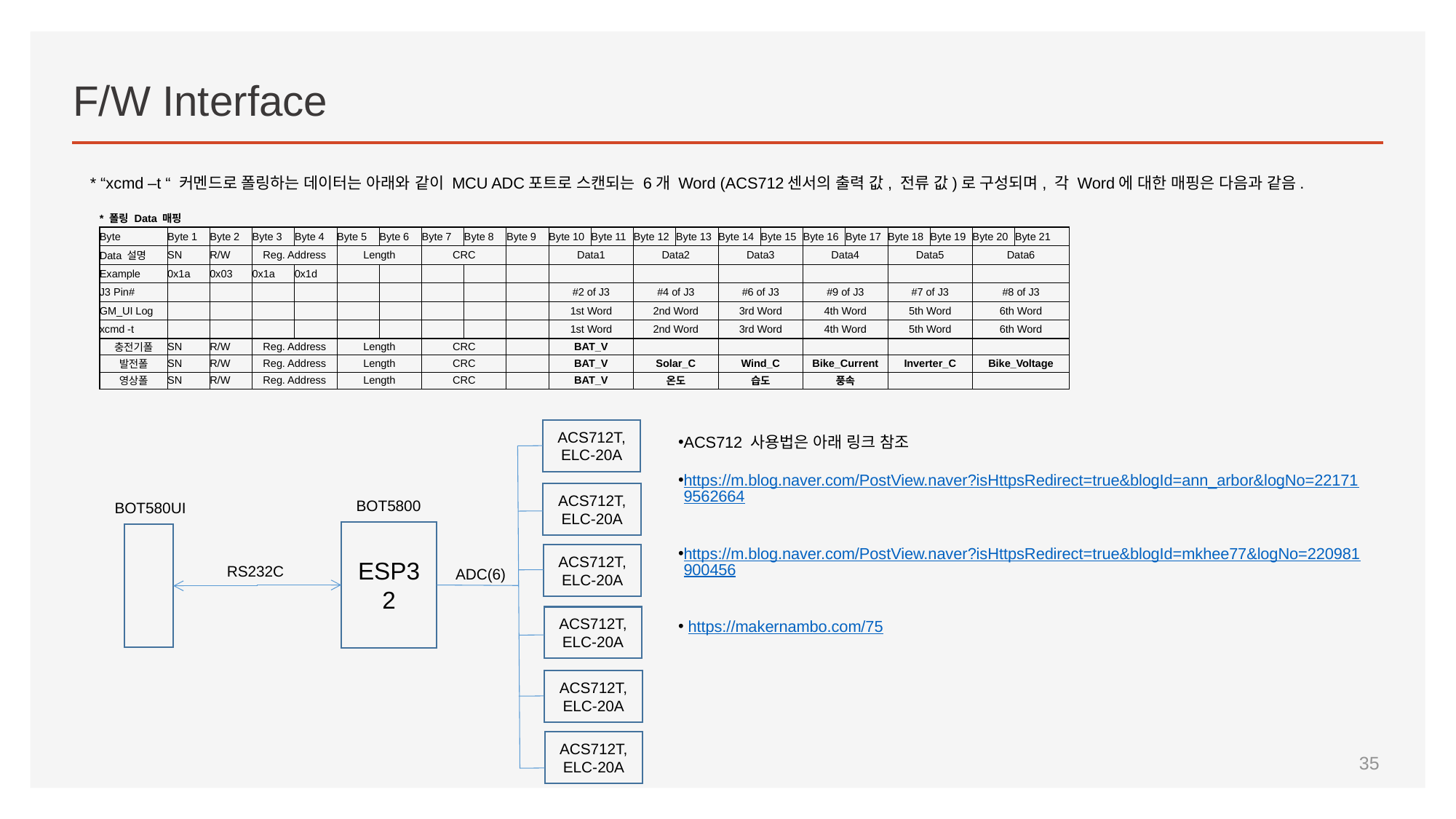

# F/W Interface
* “xcmd –t “ 커멘드로 폴링하는 데이터는 아래와 같이 MCU ADC포트로 스캔되는 6개 Word (ACS712센서의 출력 값, 전류 값)로 구성되며, 각 Word에 대한 매핑은 다음과 같음.
| \* 폴링 Data 매핑 |  |  |  |  |  |  |  |  |  |  |  |  |  |  |  |  |  |  |  |  |  |
| --- | --- | --- | --- | --- | --- | --- | --- | --- | --- | --- | --- | --- | --- | --- | --- | --- | --- | --- | --- | --- | --- |
| Byte | Byte 1 | Byte 2 | Byte 3 | Byte 4 | Byte 5 | Byte 6 | Byte 7 | Byte 8 | Byte 9 | Byte 10 | Byte 11 | Byte 12 | Byte 13 | Byte 14 | Byte 15 | Byte 16 | Byte 17 | Byte 18 | Byte 19 | Byte 20 | Byte 21 |
| Data 설명 | SN | R/W | Reg. Address |  | Length |  | CRC |  |  | Data1 |  | Data2 |  | Data3 |  | Data4 |  | Data5 |  | Data6 |  |
| Example | 0x1a | 0x03 | 0x1a | 0x1d |  |  |  |  |  |  |  |  |  |  |  |  |  |  |  |  |  |
| J3 Pin# |  |  |  |  |  |  |  |  |  | #2 of J3 |  | #4 of J3 |  | #6 of J3 |  | #9 of J3 |  | #7 of J3 |  | #8 of J3 |  |
| GM\_UI Log |  |  |  |  |  |  |  |  |  | 1st Word |  | 2nd Word |  | 3rd Word |  | 4th Word |  | 5th Word |  | 6th Word |  |
| xcmd -t |  |  |  |  |  |  |  |  |  | 1st Word |  | 2nd Word |  | 3rd Word |  | 4th Word |  | 5th Word |  | 6th Word |  |
| 충전기폴 | SN | R/W | Reg. Address |  | Length |  | CRC |  |  | BAT\_V |  |  |  |  |  |  |  |  |  |  |  |
| 발전폴 | SN | R/W | Reg. Address |  | Length |  | CRC |  |  | BAT\_V |  | Solar\_C |  | Wind\_C |  | Bike\_Current |  | Inverter\_C |  | Bike\_Voltage |  |
| 영상폴 | SN | R/W | Reg. Address |  | Length |  | CRC |  |  | BAT\_V |  | 온도 |  | 습도 |  | 풍속 |  |  |  |  |  |
|  |  |  |  |  |  |  |  |  |  |  |  |  |  |  |  |  |  |  |  |  |  |
ACS712T, ELC-20A
ACS712 사용법은 아래 링크 참조

https://m.blog.naver.com/PostView.naver?isHttpsRedirect=true&blogId=ann_arbor&logNo=221719562664

https://m.blog.naver.com/PostView.naver?isHttpsRedirect=true&blogId=mkhee77&logNo=220981900456

 https://makernambo.com/75
ACS712T, ELC-20A
BOT5800
BOT580UI
ESP32

ACS712T, ELC-20A
RS232C
ADC(6)
ACS712T, ELC-20A
ACS712T, ELC-20A
ACS712T, ELC-20A
35